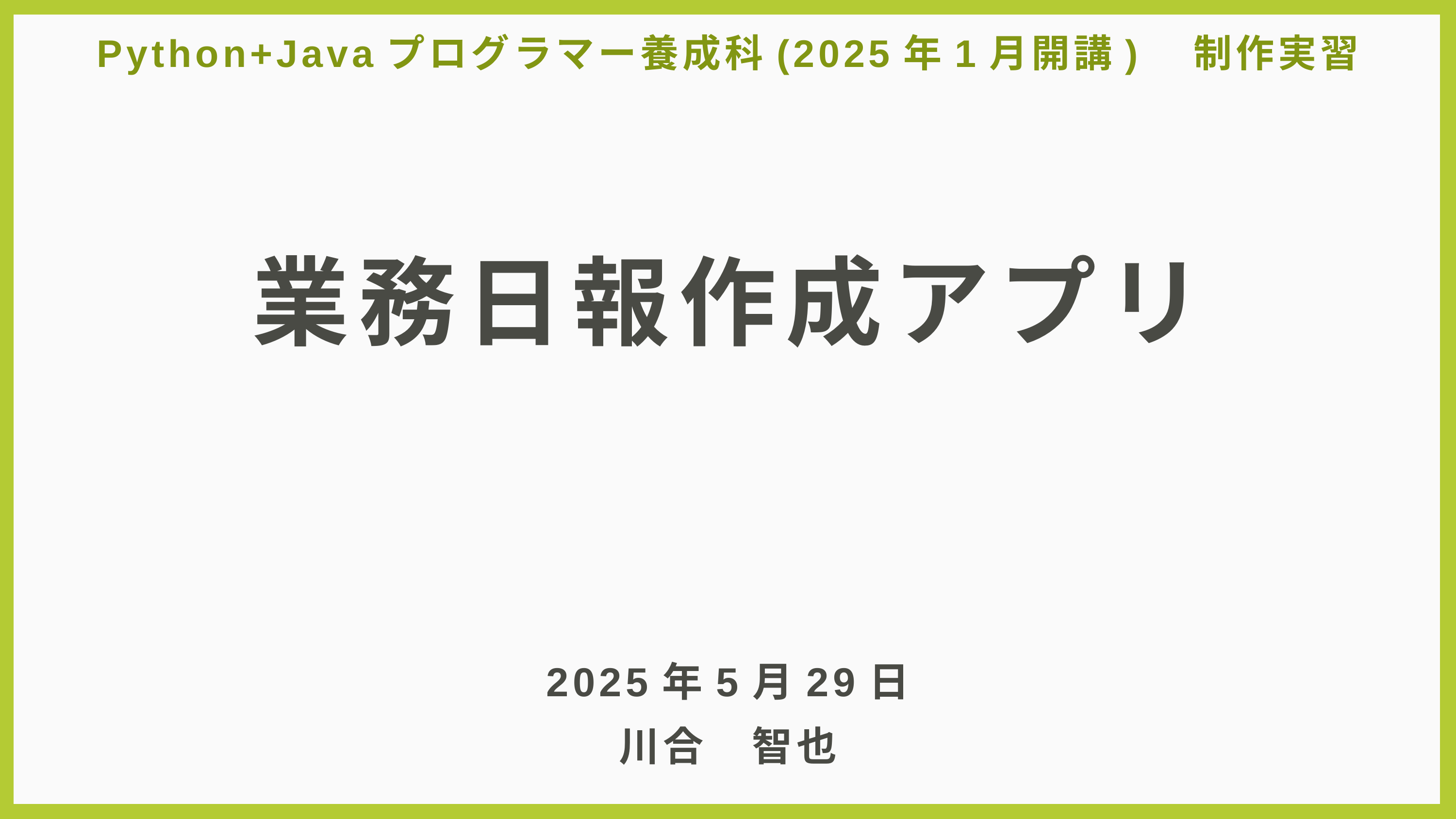

Python+Javaプログラマー養成科(2025年1月開講)　制作実習
業務日報作成アプリ
2025年5月29日
川合　智也